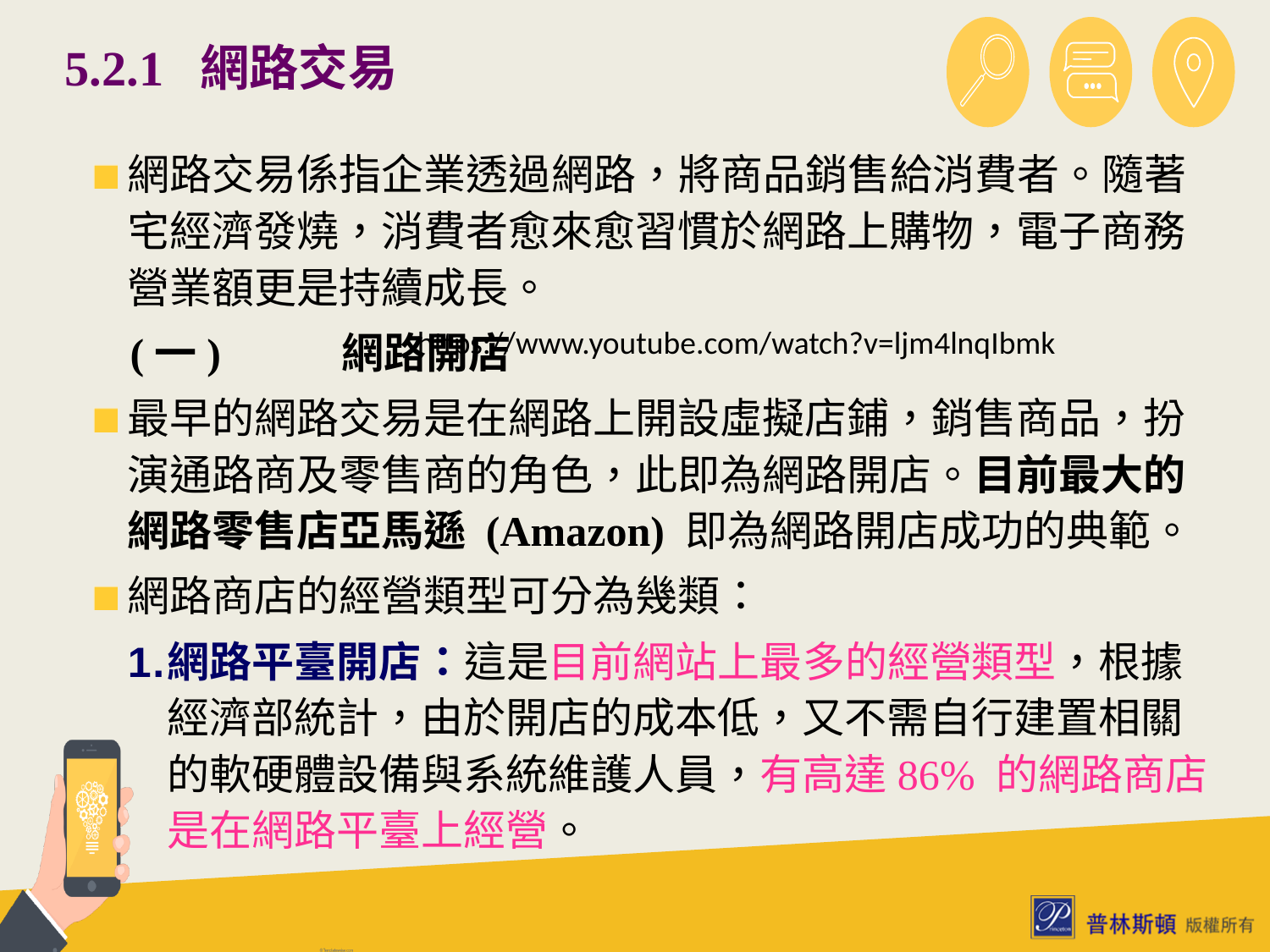

# 5.2.1  網路交易
網路交易係指企業透過網路，將商品銷售給消費者。隨著宅經濟發燒，消費者愈來愈習慣於網路上購物，電子商務營業額更是持續成長。
    (一)	網路開店
最早的網路交易是在網路上開設虛擬店鋪，銷售商品，扮演通路商及零售商的角色，此即為網路開店。目前最大的網路零售店亞馬遜 (Amazon) 即為網路開店成功的典範。
網路商店的經營類型可分為幾類：
網路平臺開店：這是目前網站上最多的經營類型，根據經濟部統計，由於開店的成本低，又不需自行建置相關的軟硬體設備與系統維護人員，有高達86% 的網路商店是在網路平臺上經營。
https://www.youtube.com/watch?v=ljm4lnqIbmk